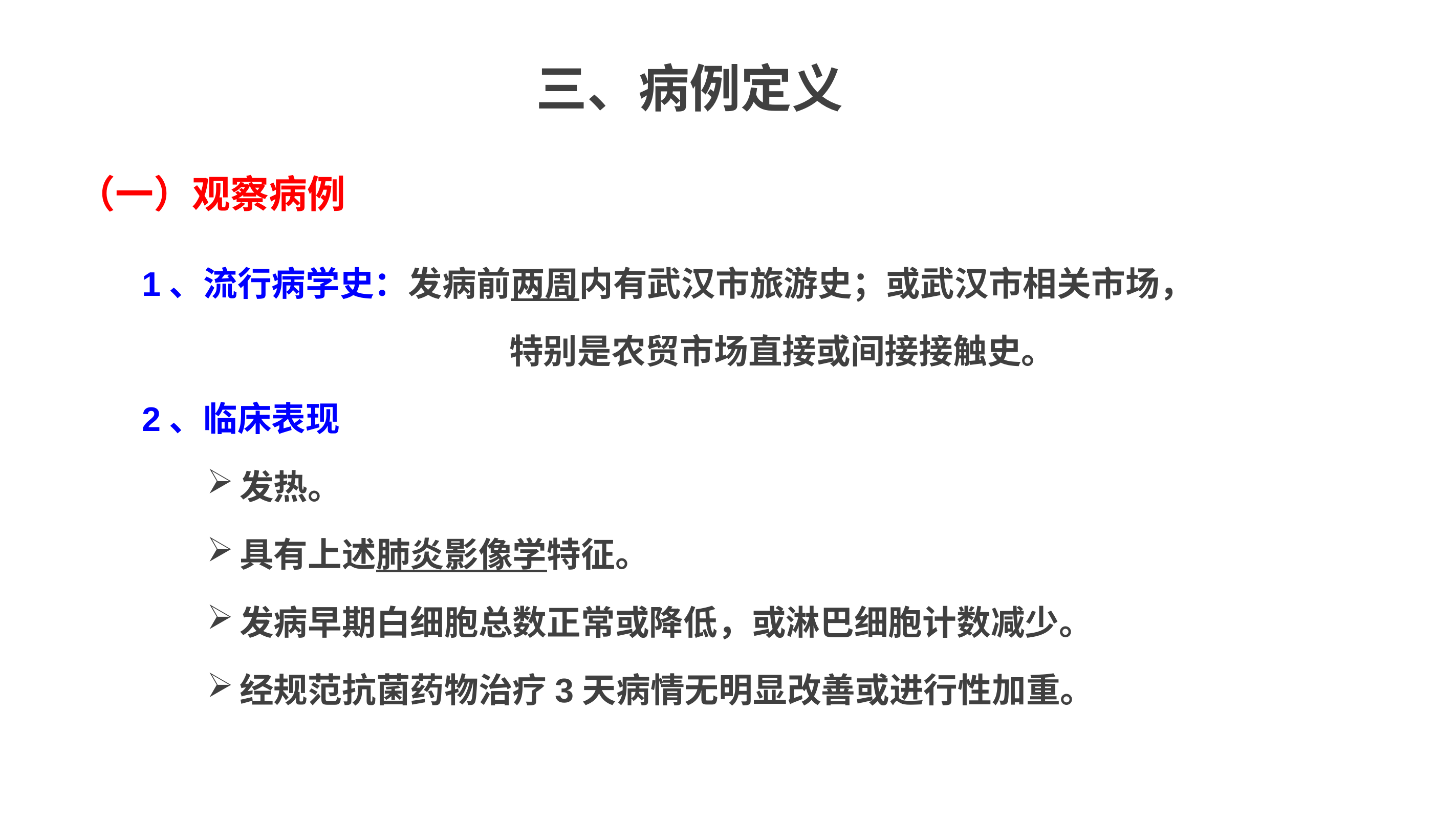

# 三、病例定义
（一）观察病例
1、流行病学史：发病前两周内有武汉市旅游史；或武汉市相关市场，
                                              特别是农贸市场直接或间接接触史。
2、临床表现
发热。
具有上述肺炎影像学特征。
发病早期白细胞总数正常或降低，或淋巴细胞计数减少。
经规范抗菌药物治疗3天病情无明显改善或进行性加重。